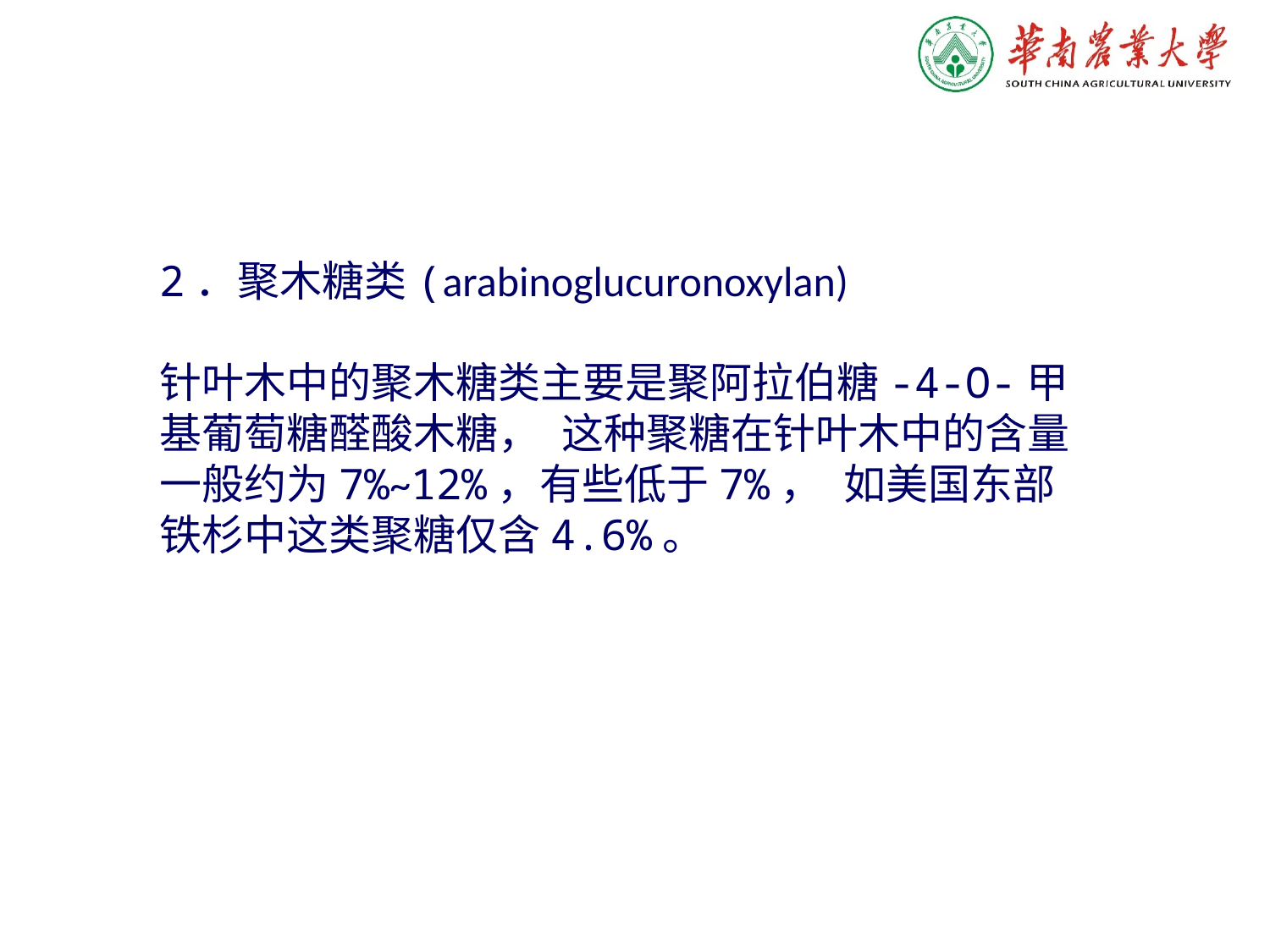

2．聚木糖类(arabinoglucuronoxylan)

针叶木中的聚木糖类主要是聚阿拉伯糖-4-O-甲基葡萄糖醛酸木糖， 这种聚糖在针叶木中的含量一般约为7%~12%，有些低于7%， 如美国东部铁杉中这类聚糖仅含4.6%。